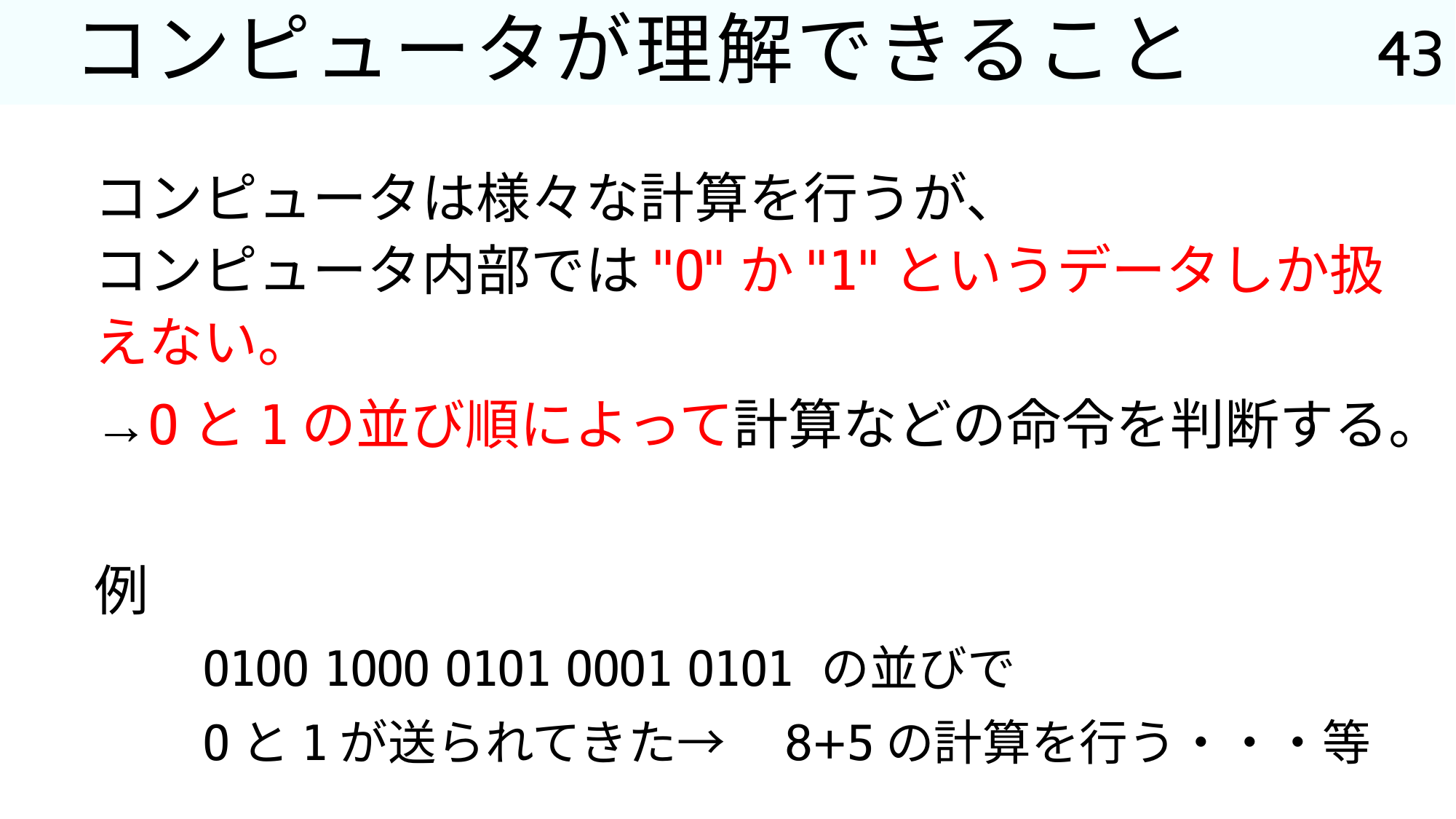

43
# コンピュータが理解できること
コンピュータは様々な計算を行うが、
コンピュータ内部では"0"か"1"というデータしか扱えない。
→0と1の並び順によって計算などの命令を判断する。

例
0100 1000 0101 0001 0101 の並びで
0と1が送られてきた→　8+5の計算を行う・・・等